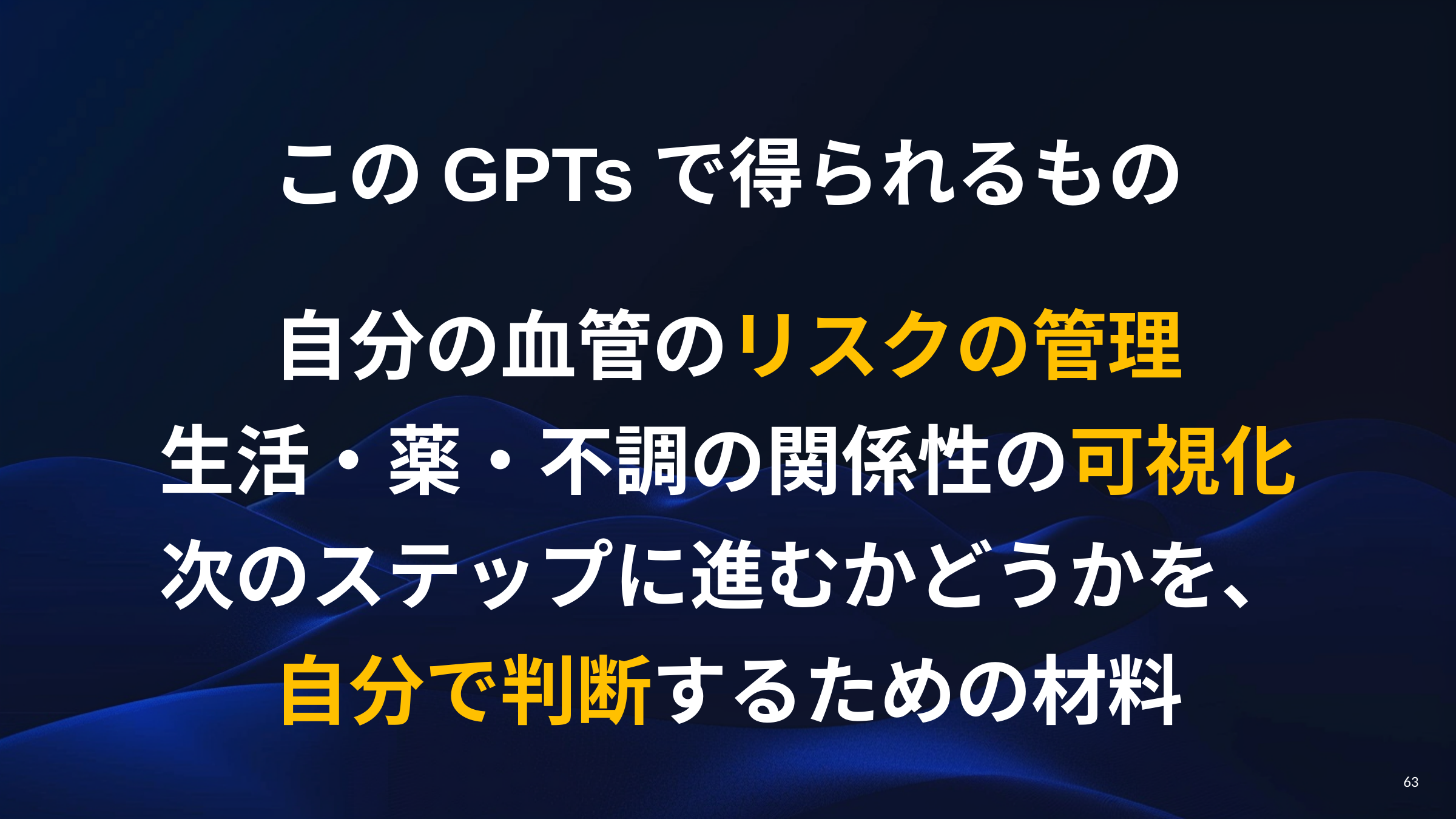

このGPTsで得られるもの

自分の血管のリスクの管理

生活・薬・不調の関係性の可視化

次のステップに進むかどうかを、

自分で判断するための材料

63